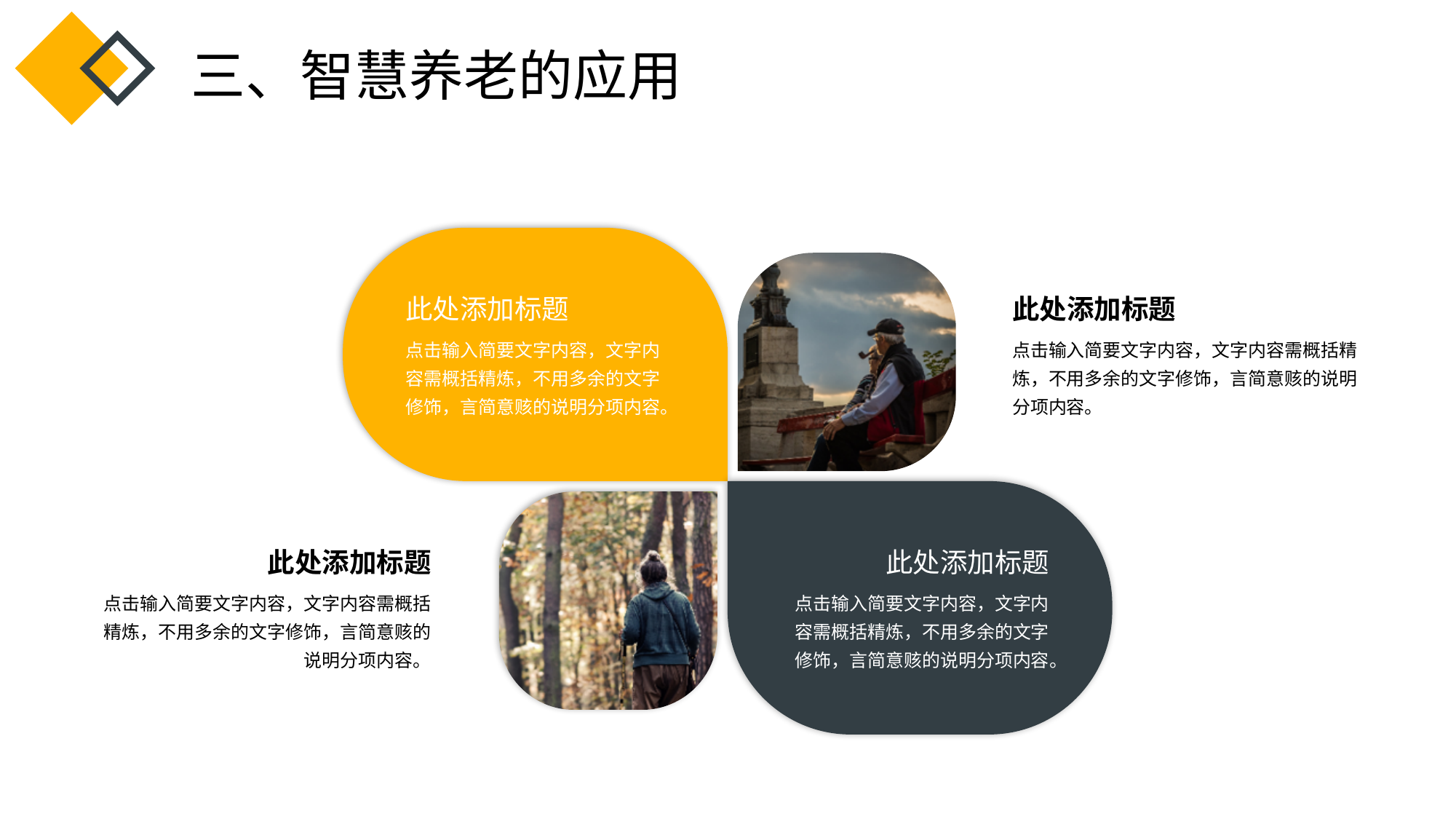

三、智慧养老的应用

此处添加标题
点击输入简要文字内容，文字内容需概括精炼，不用多余的文字修饰，言简意赅的说明分项内容。

此处添加标题
点击输入简要文字内容，文字内容需概括精炼，不用多余的文字修饰，言简意赅的说明分项内容。

此处添加标题
点击输入简要文字内容，文字内容需概括精炼，不用多余的文字修饰，言简意赅的说明分项内容。

此处添加标题
点击输入简要文字内容，文字内容需概括精炼，不用多余的文字修饰，言简意赅的说明分项内容。